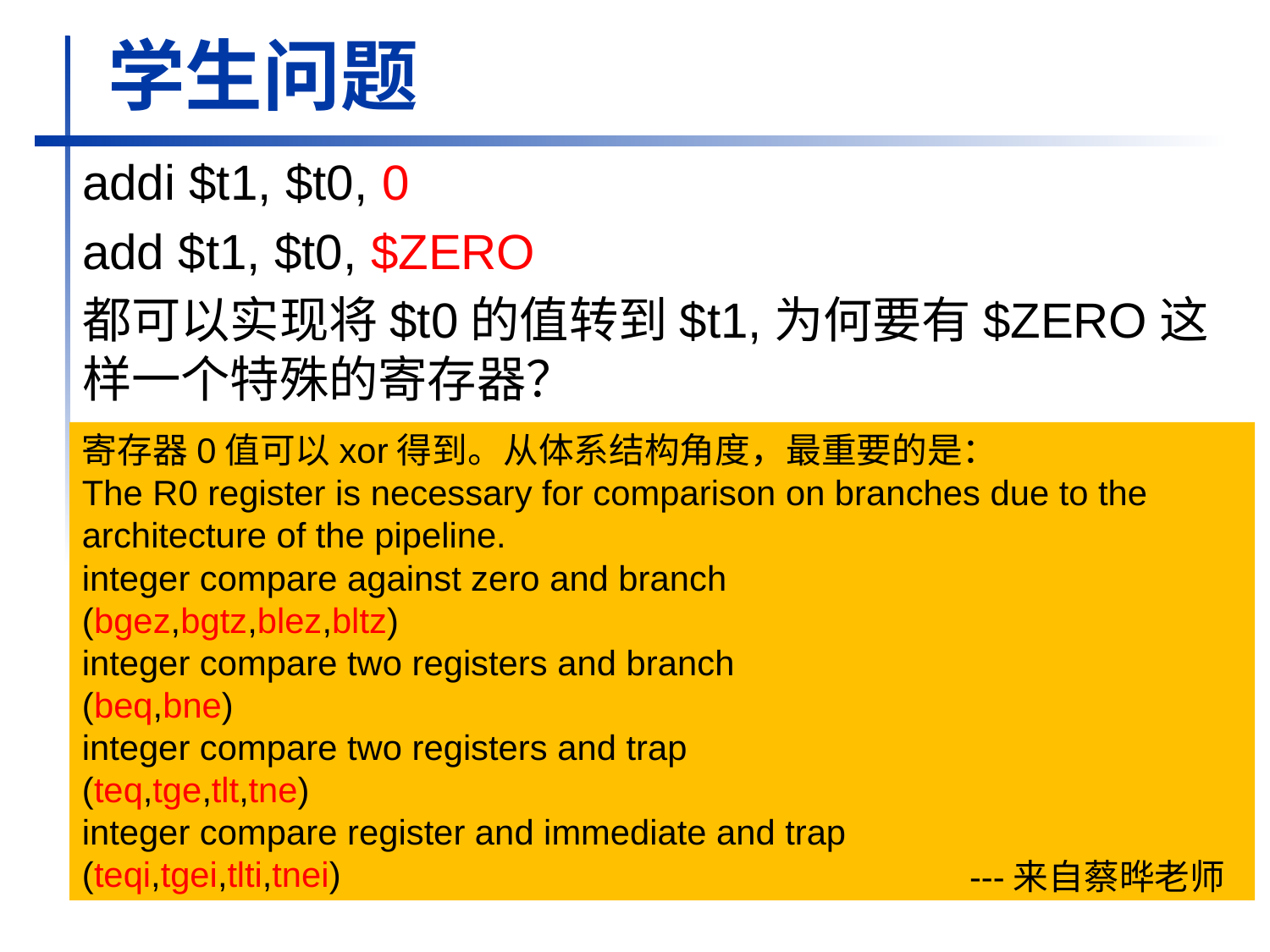

# 学生问题
addi $t1, $t0, 0
add $t1, $t0, $ZERO
都可以实现将$t0的值转到$t1,为何要有$ZERO这样一个特殊的寄存器？
寄存器0值可以xor得到。从体系结构角度，最重要的是：
The R0 register is necessary for comparison on branches due to the architecture of the pipeline.
integer compare against zero and branch
(bgez,bgtz,blez,bltz)
integer compare two registers and branch
(beq,bne)
integer compare two registers and trap
(teq,tge,tlt,tne)
integer compare register and immediate and trap
(teqi,tgei,tlti,tnei)
---来自蔡晔老师